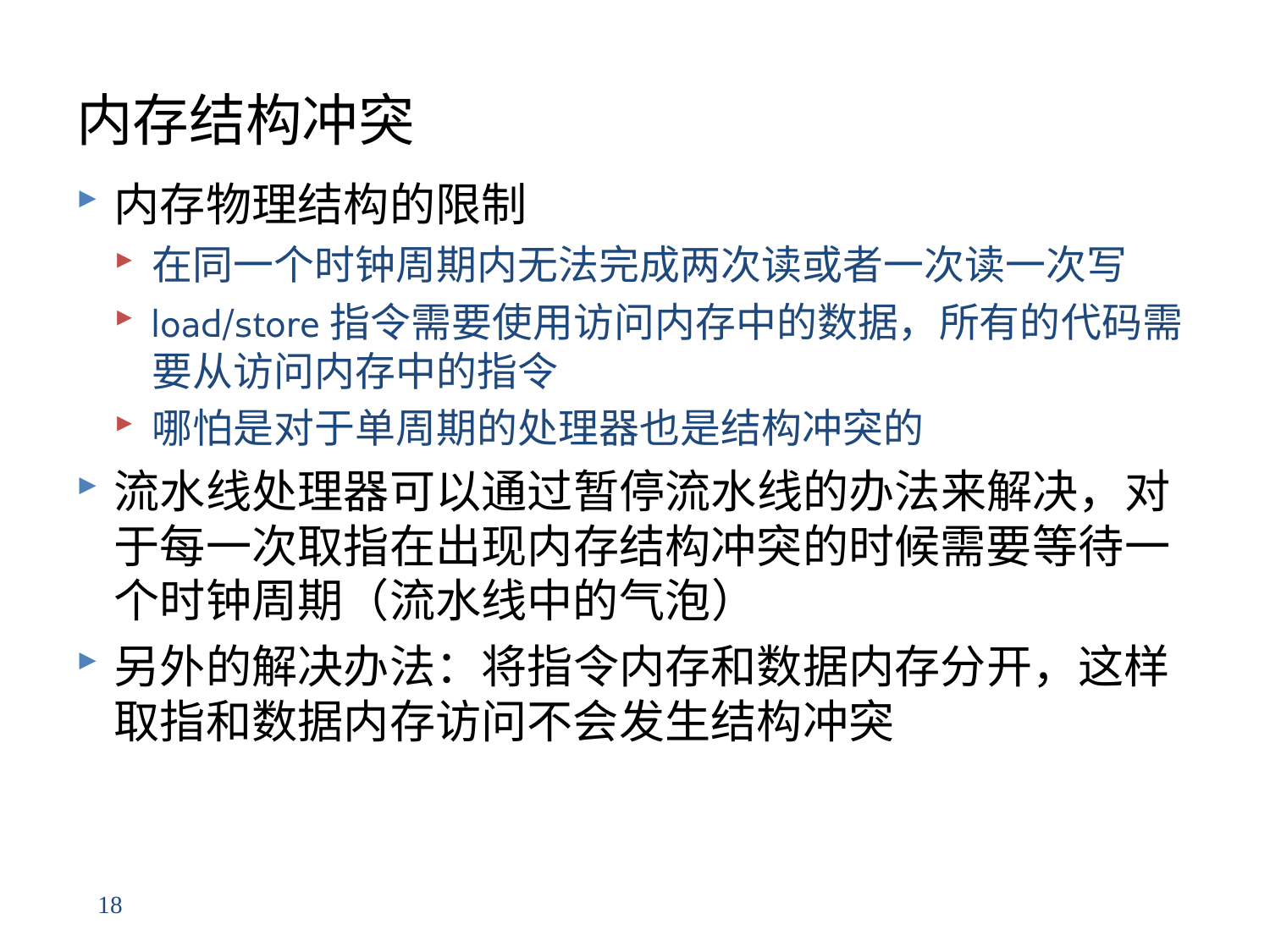

# 内存结构冲突
内存物理结构的限制
在同一个时钟周期内无法完成两次读或者一次读一次写
load/store指令需要使用访问内存中的数据，所有的代码需要从访问内存中的指令
哪怕是对于单周期的处理器也是结构冲突的
流水线处理器可以通过暂停流水线的办法来解决，对于每一次取指在出现内存结构冲突的时候需要等待一个时钟周期（流水线中的气泡）
另外的解决办法：将指令内存和数据内存分开，这样取指和数据内存访问不会发生结构冲突
18